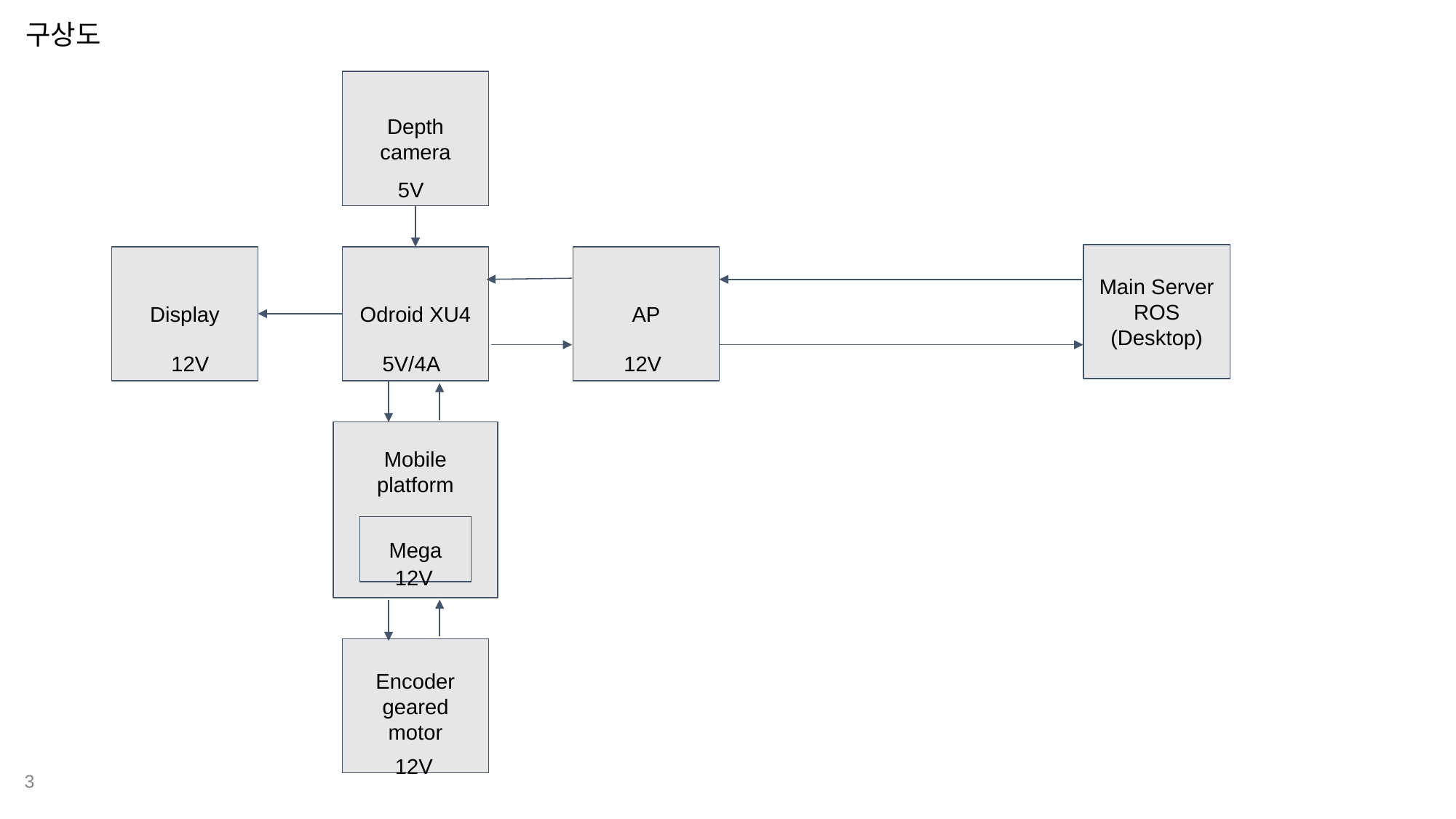

구상도
Depth camera
Display
Odroid XU4
AP
Mobile platform

Mega
Encoder geared motor
5V
Main Server
ROS
(Desktop)
12V
5V/4A
12V
12V
12V
3